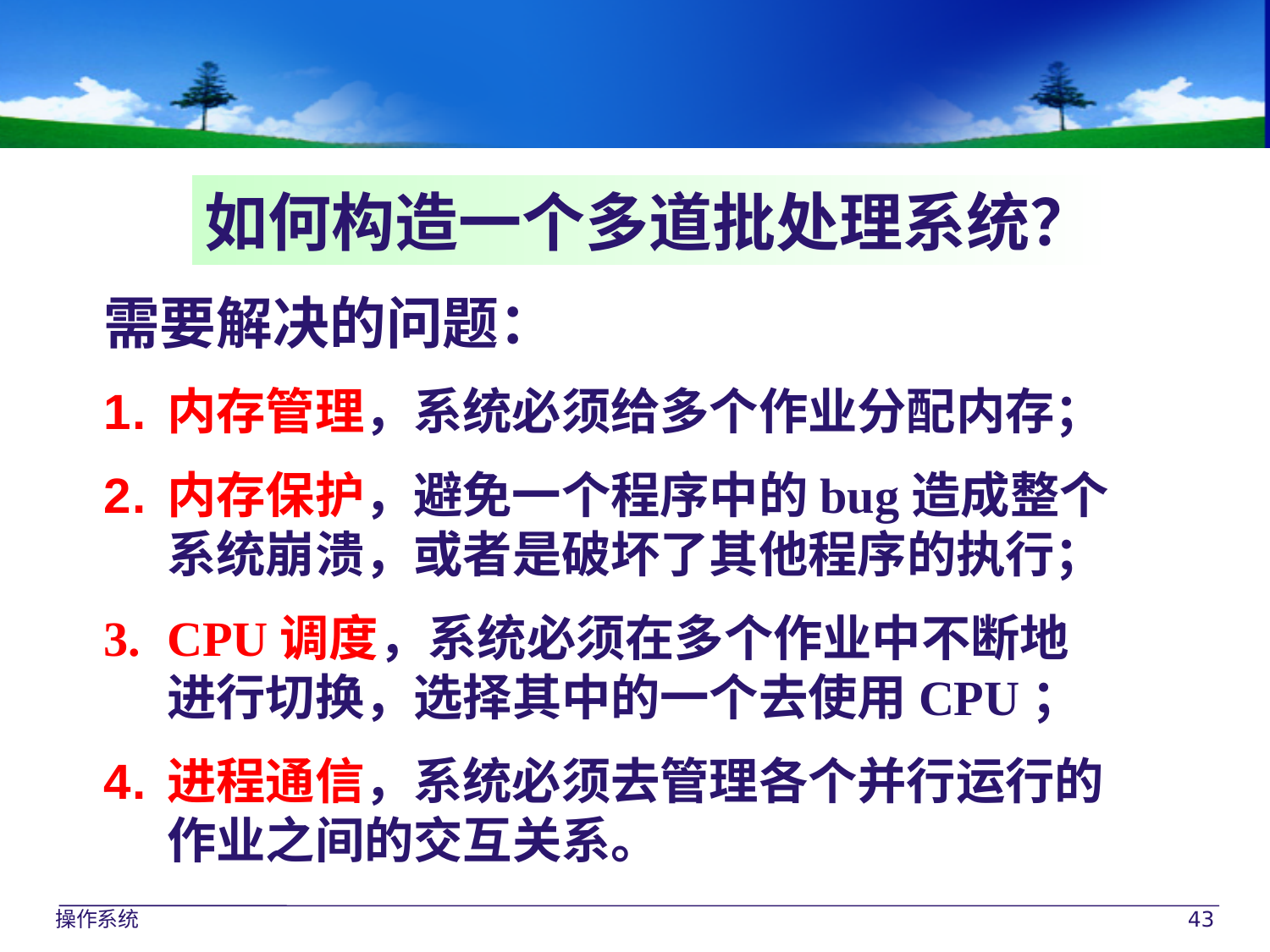

如何构造一个多道批处理系统？
需要解决的问题：
内存管理，系统必须给多个作业分配内存；
内存保护，避免一个程序中的bug造成整个
系统崩溃，或者是破坏了其他程序的执行；
CPU调度，系统必须在多个作业中不断地
进行切换，选择其中的一个去使用CPU；
进程通信，系统必须去管理各个并行运行的作业之间的交互关系。
操作系统
43